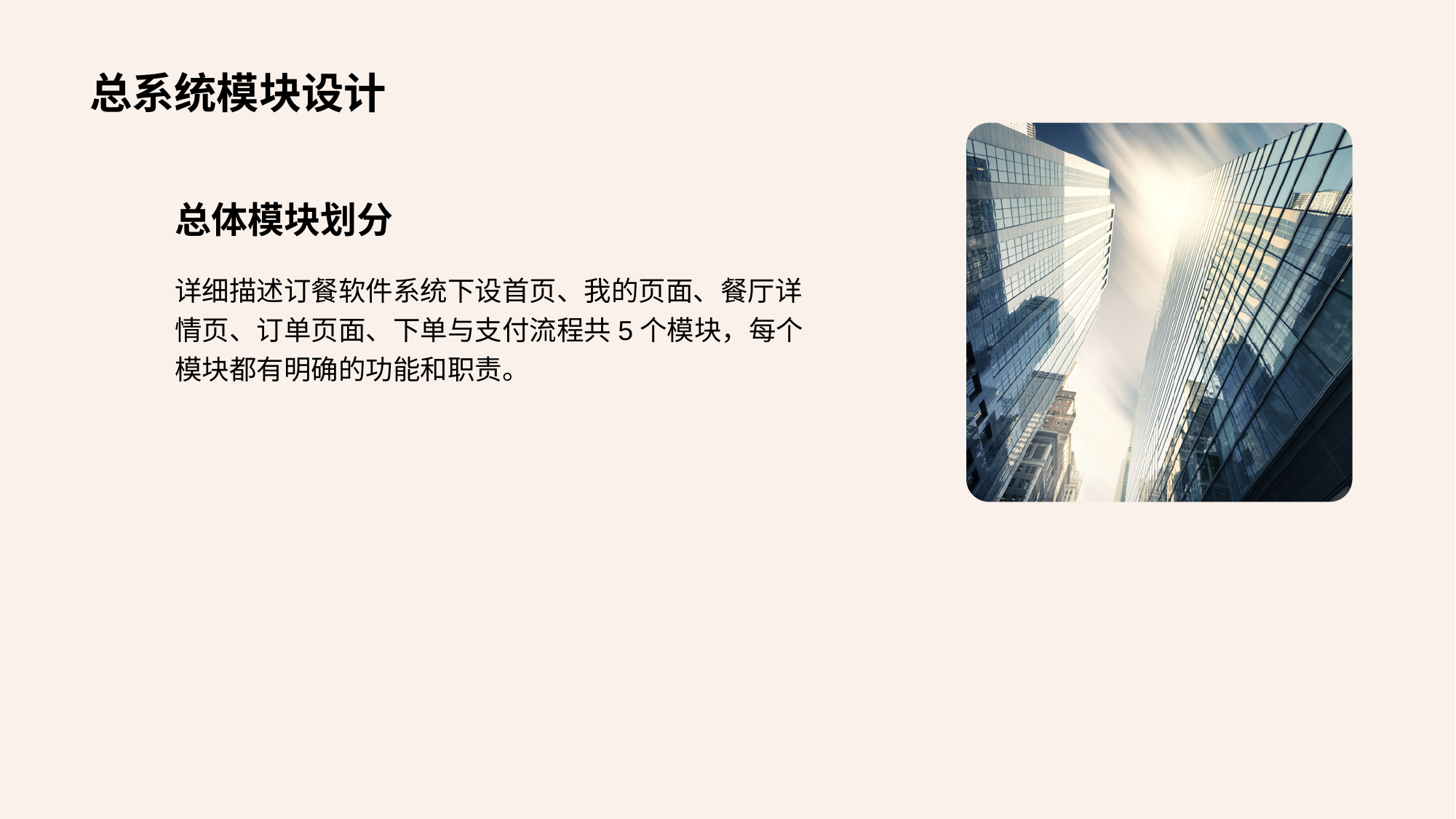

# 总系统模块设计

总体模块划分
详细描述订餐软件系统下设首页、我的页面、餐厅详情页、订单页面、下单与支付流程共5个模块，每个模块都有明确的功能和职责。